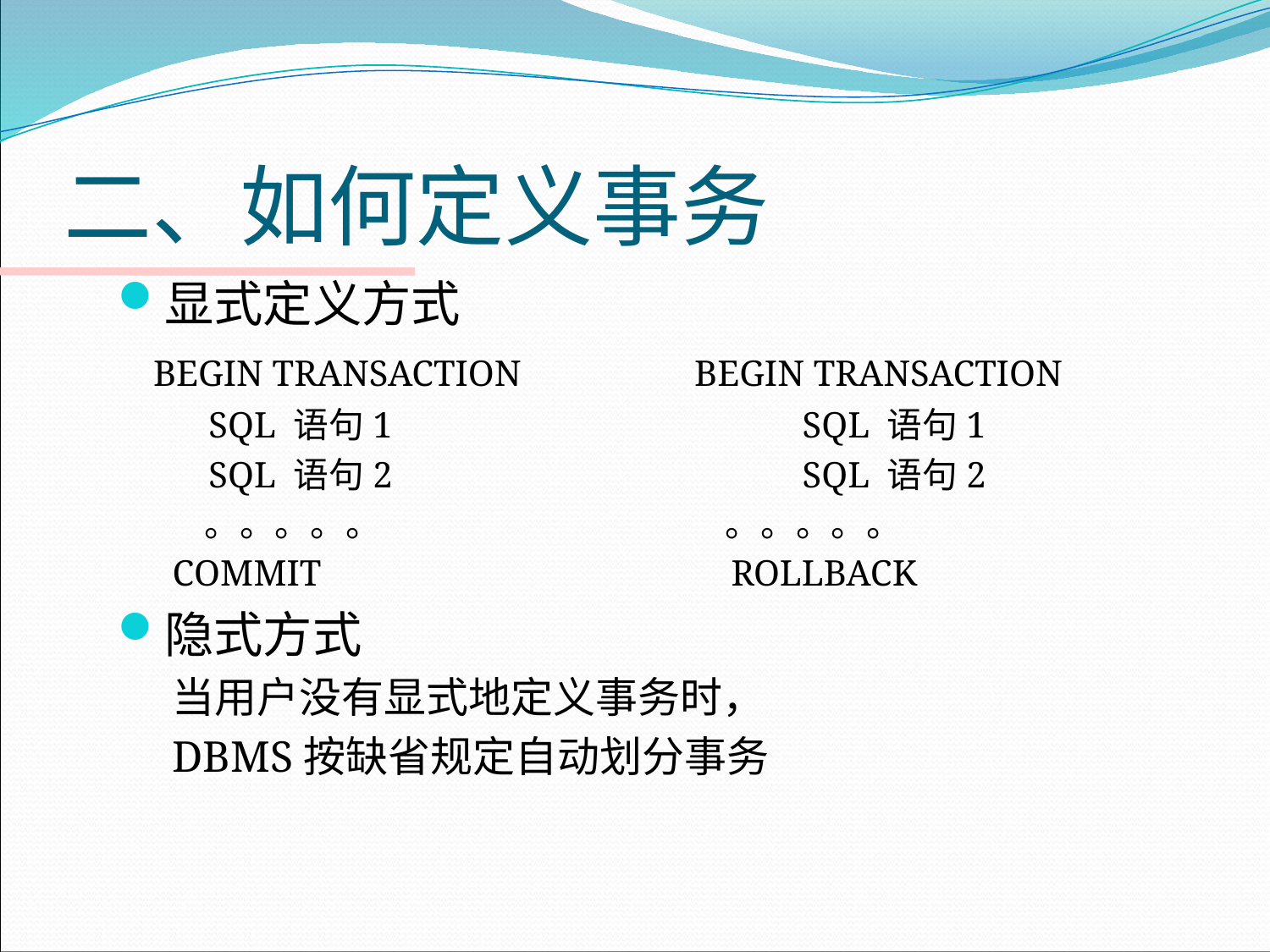

# 二、如何定义事务
显式定义方式
   BEGIN TRANSACTION                   BEGIN TRANSACTION
          SQL 语句1                                             SQL 语句1
          SQL 语句2                                             SQL 语句2
          。。。。。                                            。。。。。
      COMMIT                                             ROLLBACK
隐式方式
当用户没有显式地定义事务时，
DBMS按缺省规定自动划分事务

901